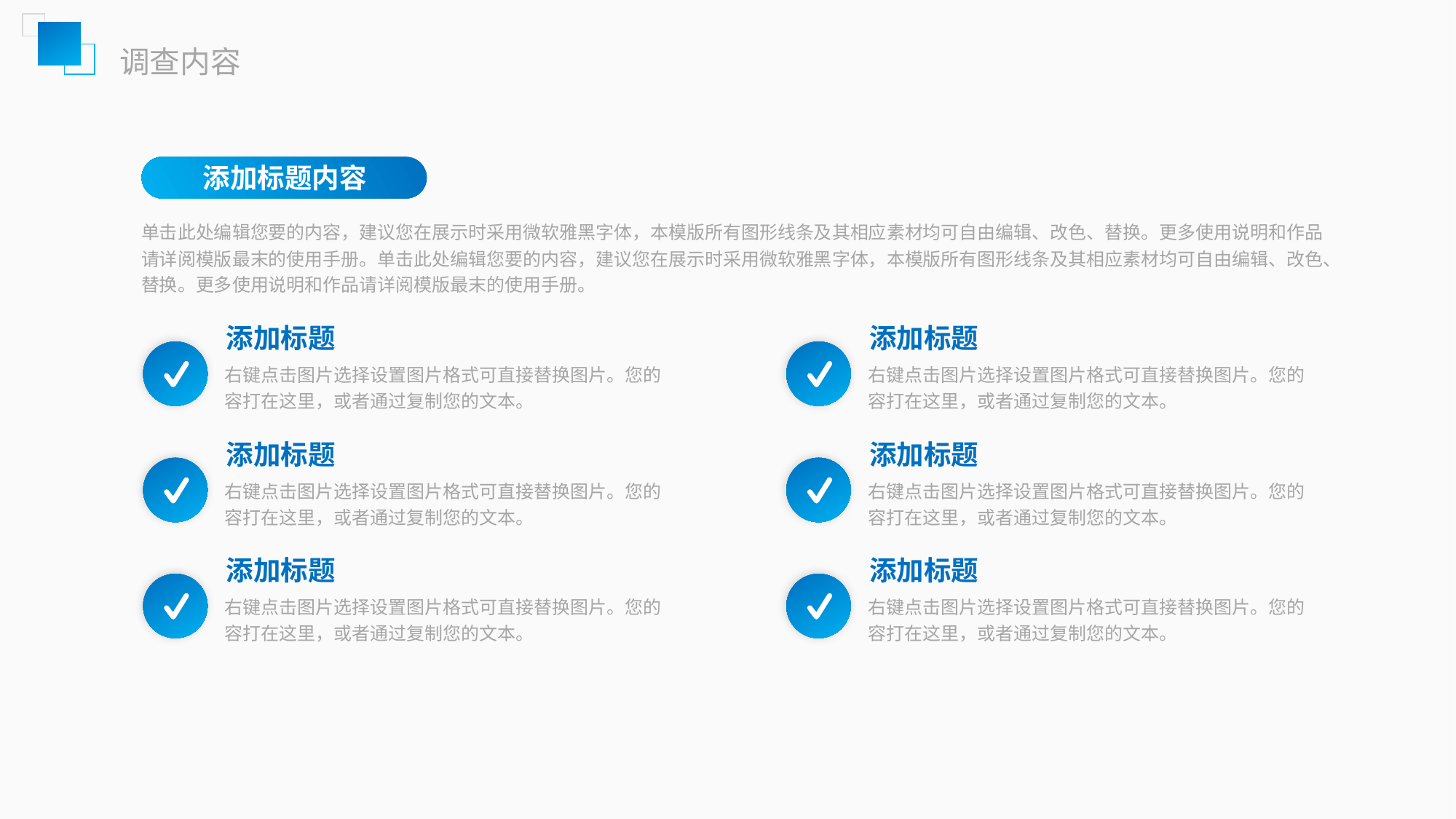

调查内容

添加标题内容
单击此处编辑您要的内容，建议您在展示时采用微软雅黑字体，本模版所有图形线条及其相应素材均可自由编辑、改色、替换。更多使用说明和作品请详阅模版最末的使用手册。单击此处编辑您要的内容，建议您在展示时采用微软雅黑字体，本模版所有图形线条及其相应素材均可自由编辑、改色、替换。更多使用说明和作品请详阅模版最末的使用手册。
添加标题

右键点击图片选择设置图片格式可直接替换图片。您的容打在这里，或者通过复制您的文本。
添加标题

右键点击图片选择设置图片格式可直接替换图片。您的容打在这里，或者通过复制您的文本。
添加标题

右键点击图片选择设置图片格式可直接替换图片。您的容打在这里，或者通过复制您的文本。
添加标题

右键点击图片选择设置图片格式可直接替换图片。您的容打在这里，或者通过复制您的文本。
添加标题

右键点击图片选择设置图片格式可直接替换图片。您的容打在这里，或者通过复制您的文本。
添加标题

右键点击图片选择设置图片格式可直接替换图片。您的容打在这里，或者通过复制您的文本。